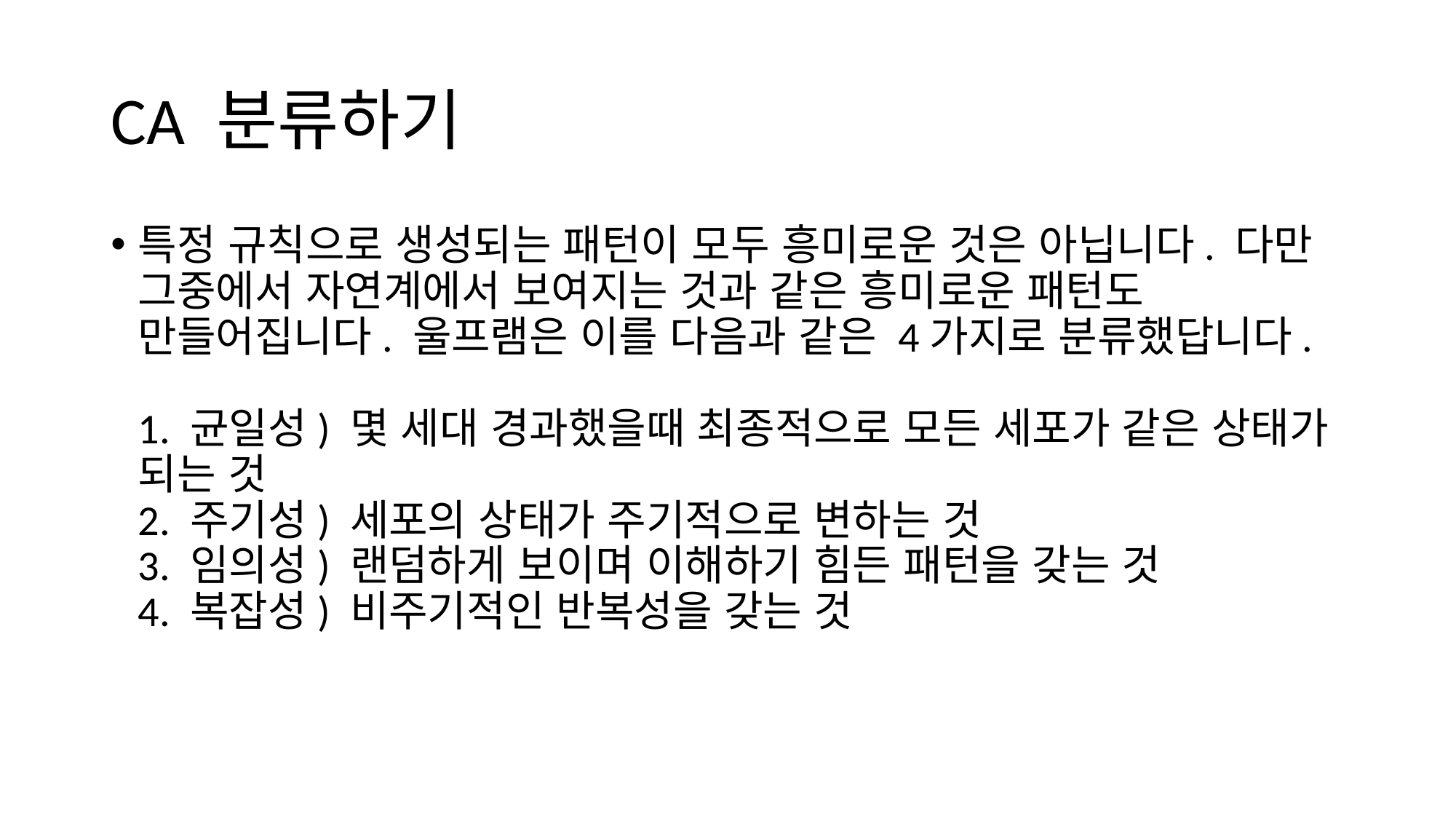

# CA 분류하기
특정 규칙으로 생성되는 패턴이 모두 흥미로운 것은 아닙니다. 다만 그중에서 자연계에서 보여지는 것과 같은 흥미로운 패턴도 만들어집니다. 울프램은 이를 다음과 같은 4가지로 분류했답니다.
1. 균일성) 몇 세대 경과했을때 최종적으로 모든 세포가 같은 상태가 되는 것
2. 주기성) 세포의 상태가 주기적으로 변하는 것
3. 임의성) 랜덤하게 보이며 이해하기 힘든 패턴을 갖는 것
4. 복잡성) 비주기적인 반복성을 갖는 것